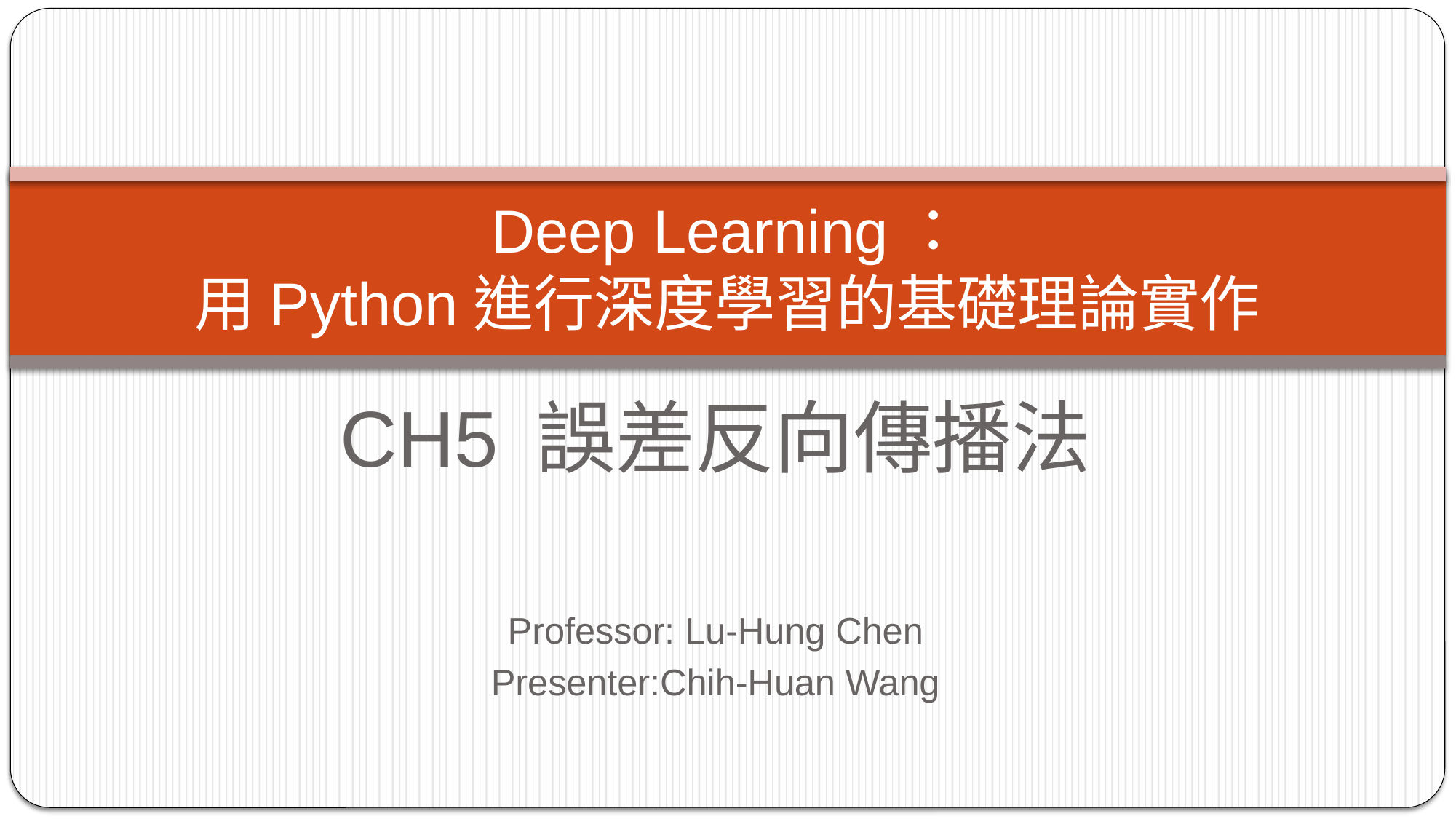

# Deep Learning： 用Python進行深度學習的基礎理論實作
CH5 誤差反向傳播法

Professor: Lu-Hung Chen
Presenter:Chih-Huan Wang